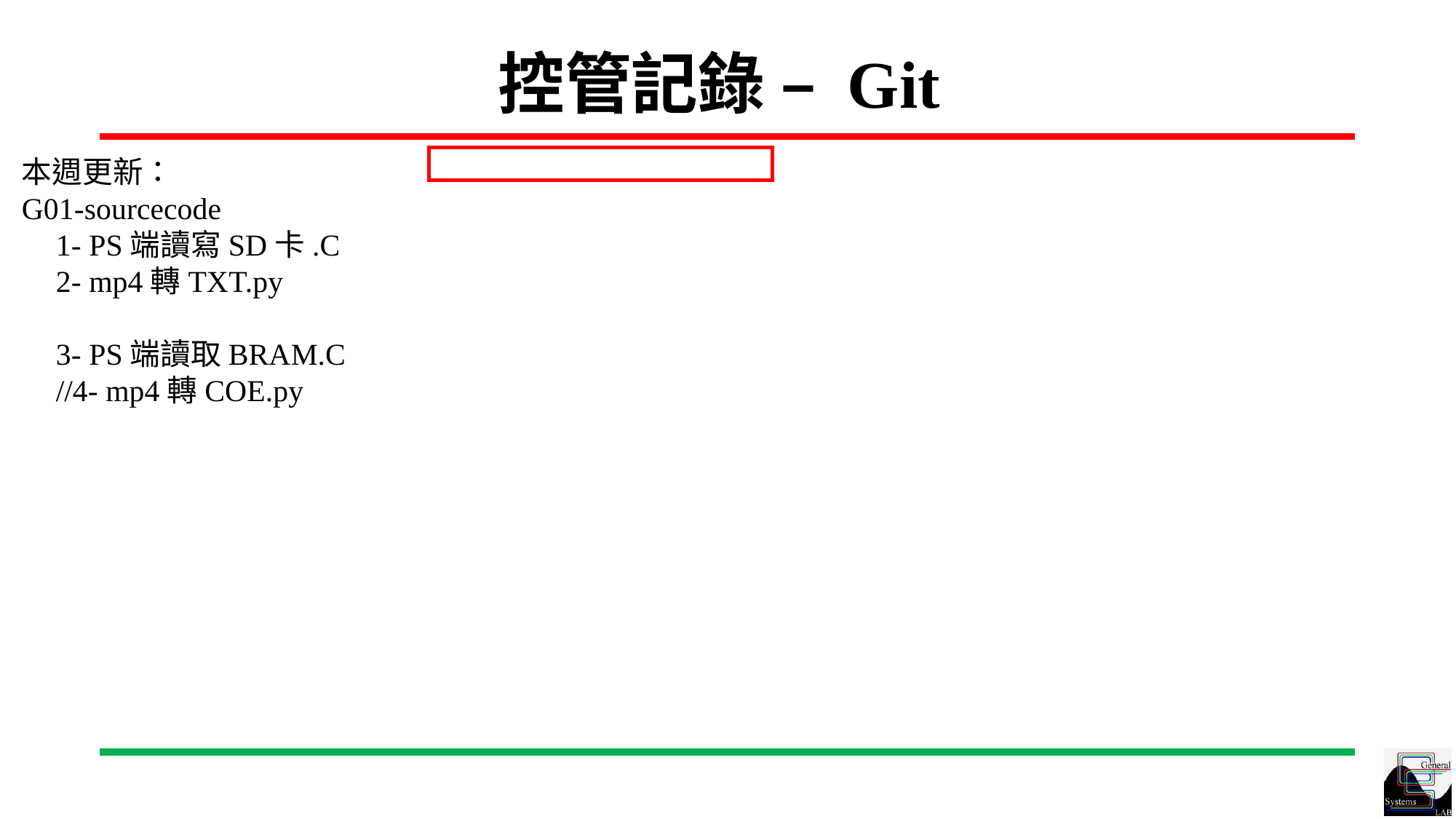

# 控管記錄 – Git

本週更新：
G01-sourcecode
	1- PS端讀寫SD卡.C
	2- mp4轉TXT.py

	3- PS端讀取BRAM.C
	//4- mp4轉COE.py